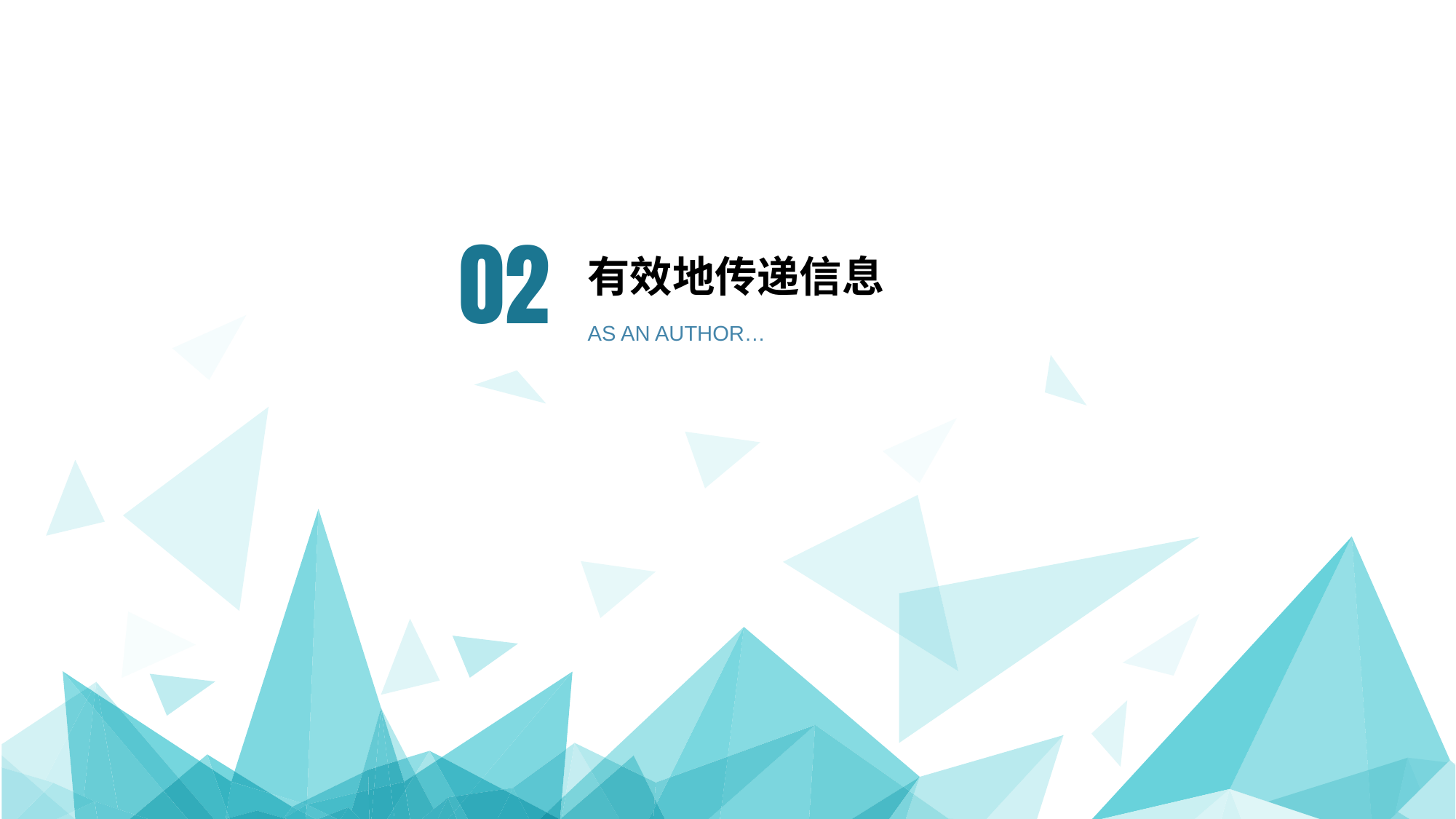

# 课程中的案例 课程中的案例 有效地传递信息
02
AS AN AUTHOR…